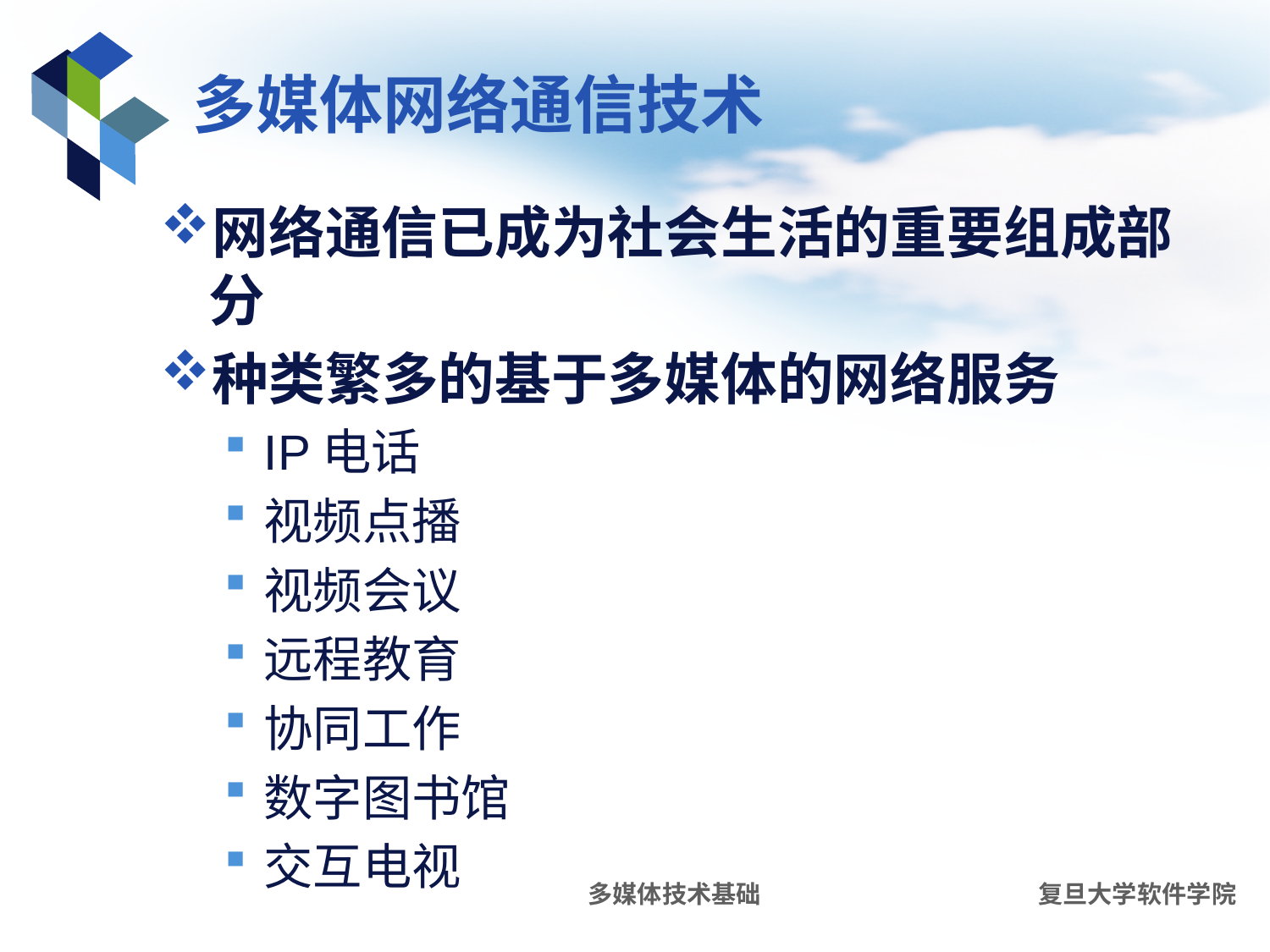

# 多媒体网络通信技术
网络通信已成为社会生活的重要组成部分
种类繁多的基于多媒体的网络服务
IP电话
视频点播
视频会议
远程教育
协同工作
数字图书馆
交互电视
多媒体技术基础